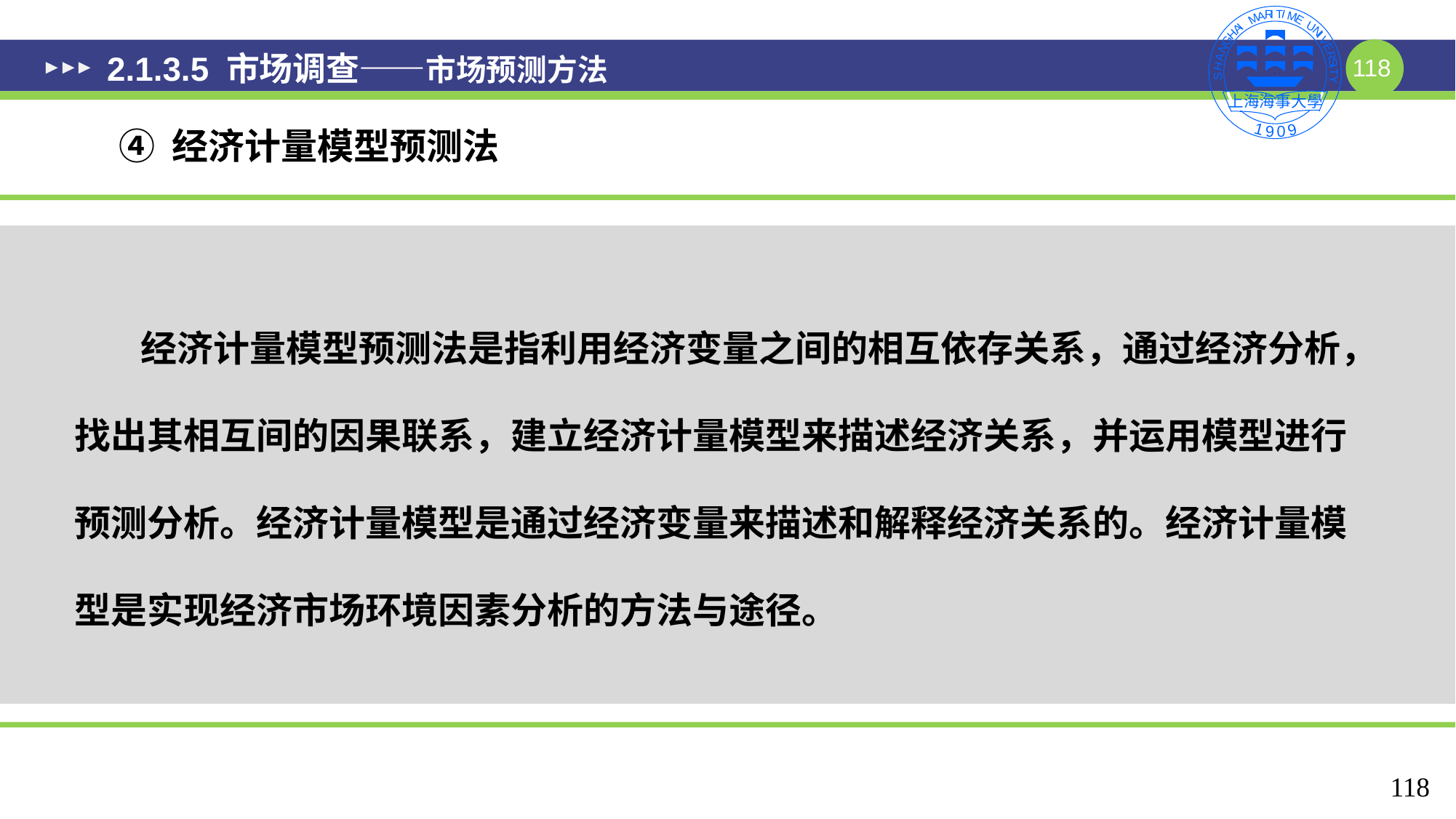

# 2.1.3.5 市场调查——市场预测方法
④ 经济计量模型预测法

       经济计量模型预测法是指利用经济变量之间的相互依存关系，通过经济分析，找出其相互间的因果联系，建立经济计量模型来描述经济关系，并运用模型进行预测分析。经济计量模型是通过经济变量来描述和解释经济关系的。经济计量模型是实现经济市场环境因素分析的方法与途径。

118
118